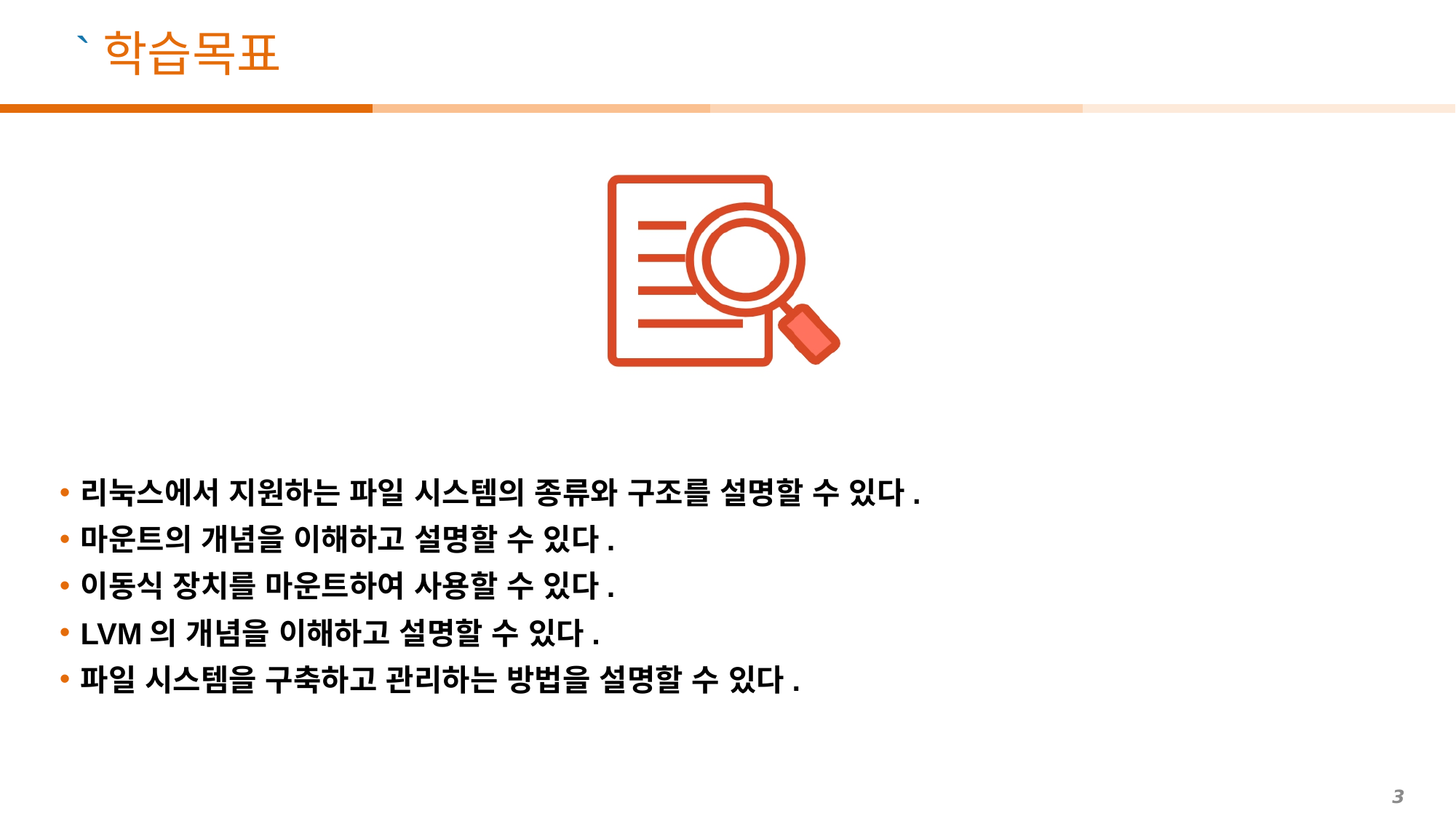

리눅스에서 지원하는 파일 시스템의 종류와 구조를 설명할 수 있다.
마운트의 개념을 이해하고 설명할 수 있다.
이동식 장치를 마운트하여 사용할 수 있다.
LVM의 개념을 이해하고 설명할 수 있다.
파일 시스템을 구축하고 관리하는 방법을 설명할 수 있다.